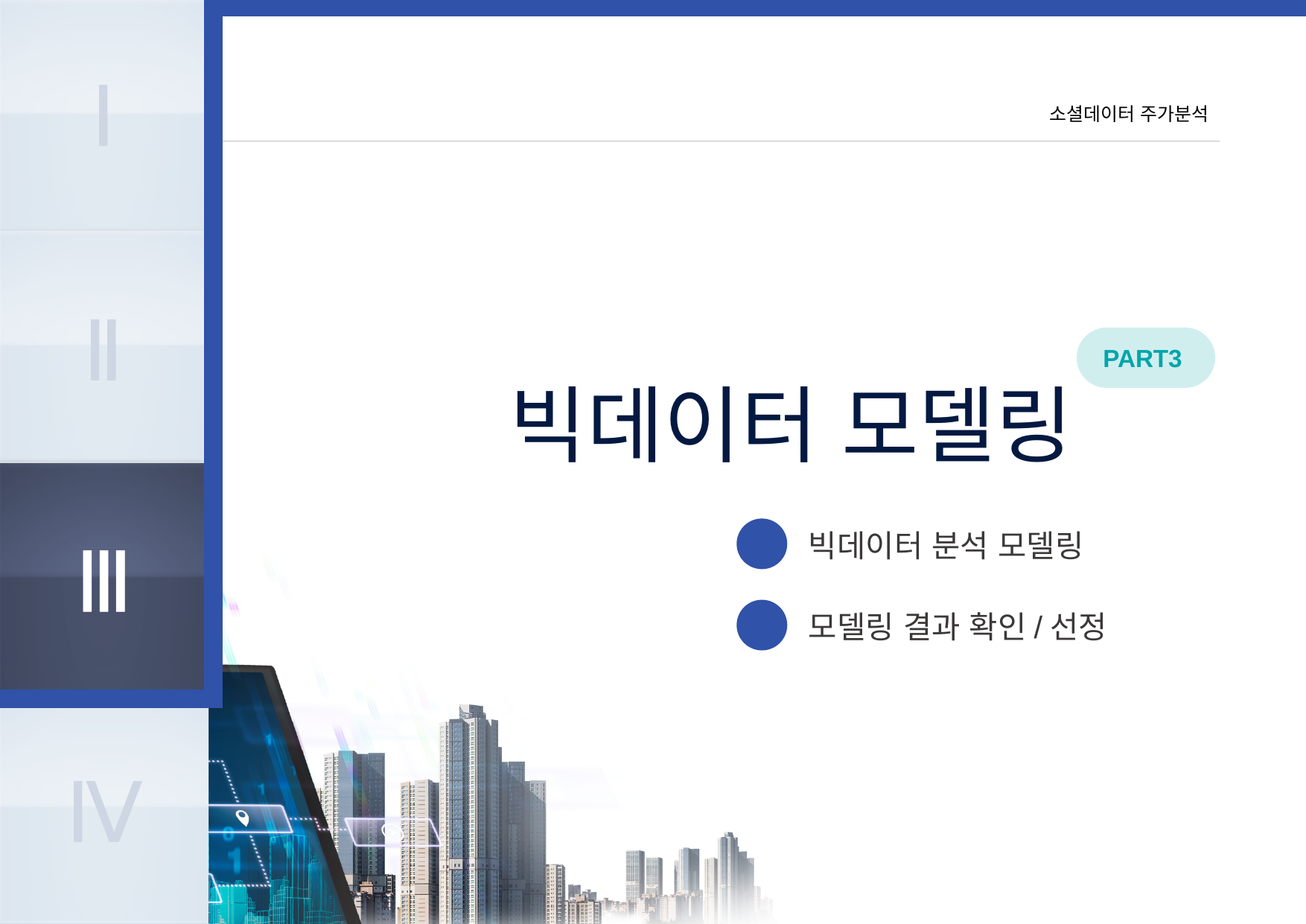

Ⅰ
Ⅱ
Ⅲ
Ⅳ
빅데이터 모델링
PART3

빅데이터 분석 모델링
1
모델링 결과 확인/선정
2